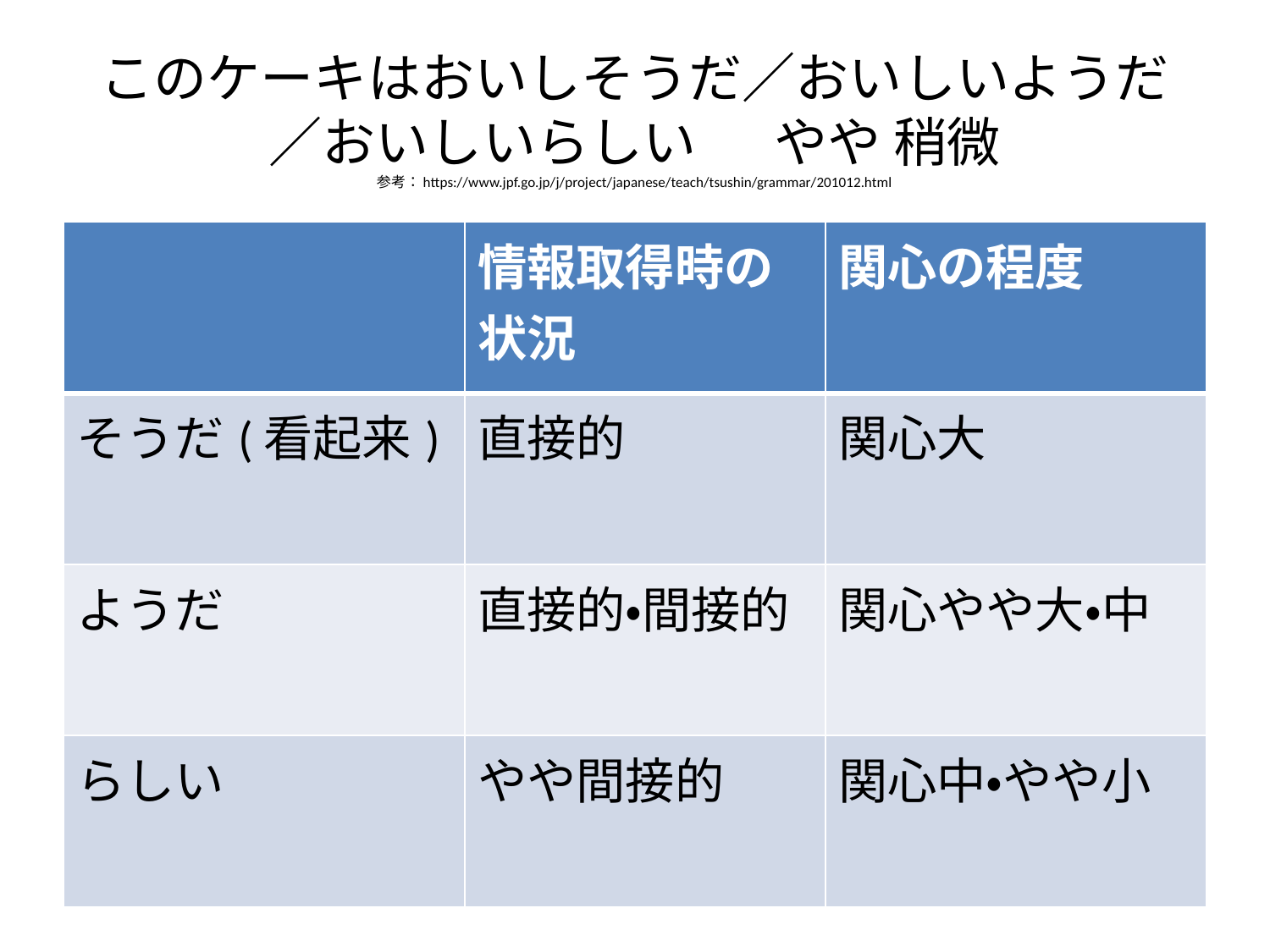

# このケーキはおいしそうだ／おいしいようだ／おいしいらしい　  やや 稍微 参考：https://www.jpf.go.jp/j/project/japanese/teach/tsushin/grammar/201012.html
|  | 情報取得時の状況 | 関心の程度 |
| --- | --- | --- |
| そうだ(看起来) | 直接的 | 関心大 |
| ようだ | 直接的・間接的 | 関心やや大・中 |
| らしい | やや間接的 | 関心中・やや小 |